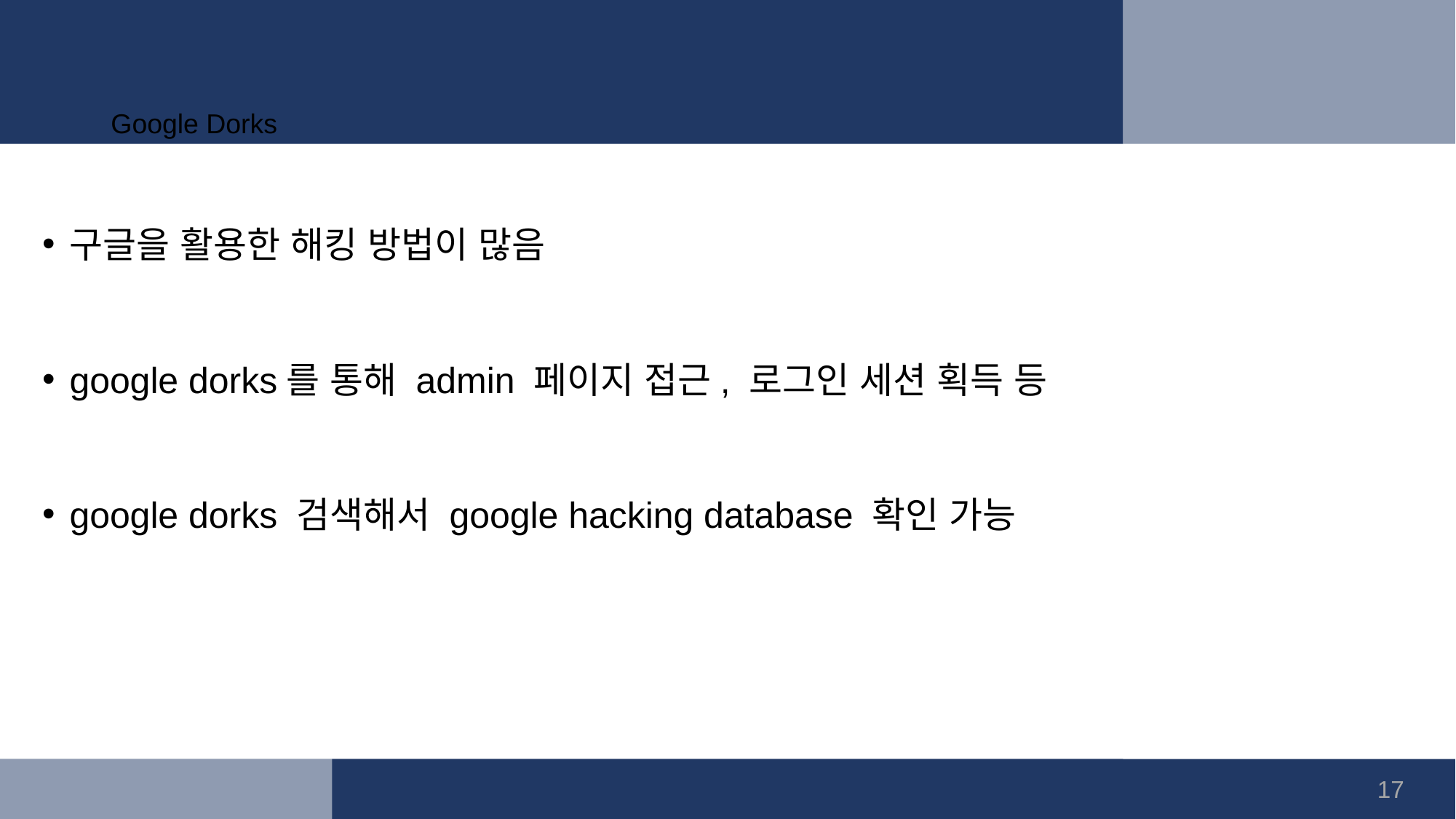

# Google Dorks
구글을 활용한 해킹 방법이 많음

google dorks를 통해 admin 페이지 접근, 로그인 세션 획득 등

google dorks 검색해서 google hacking database 확인 가능
17